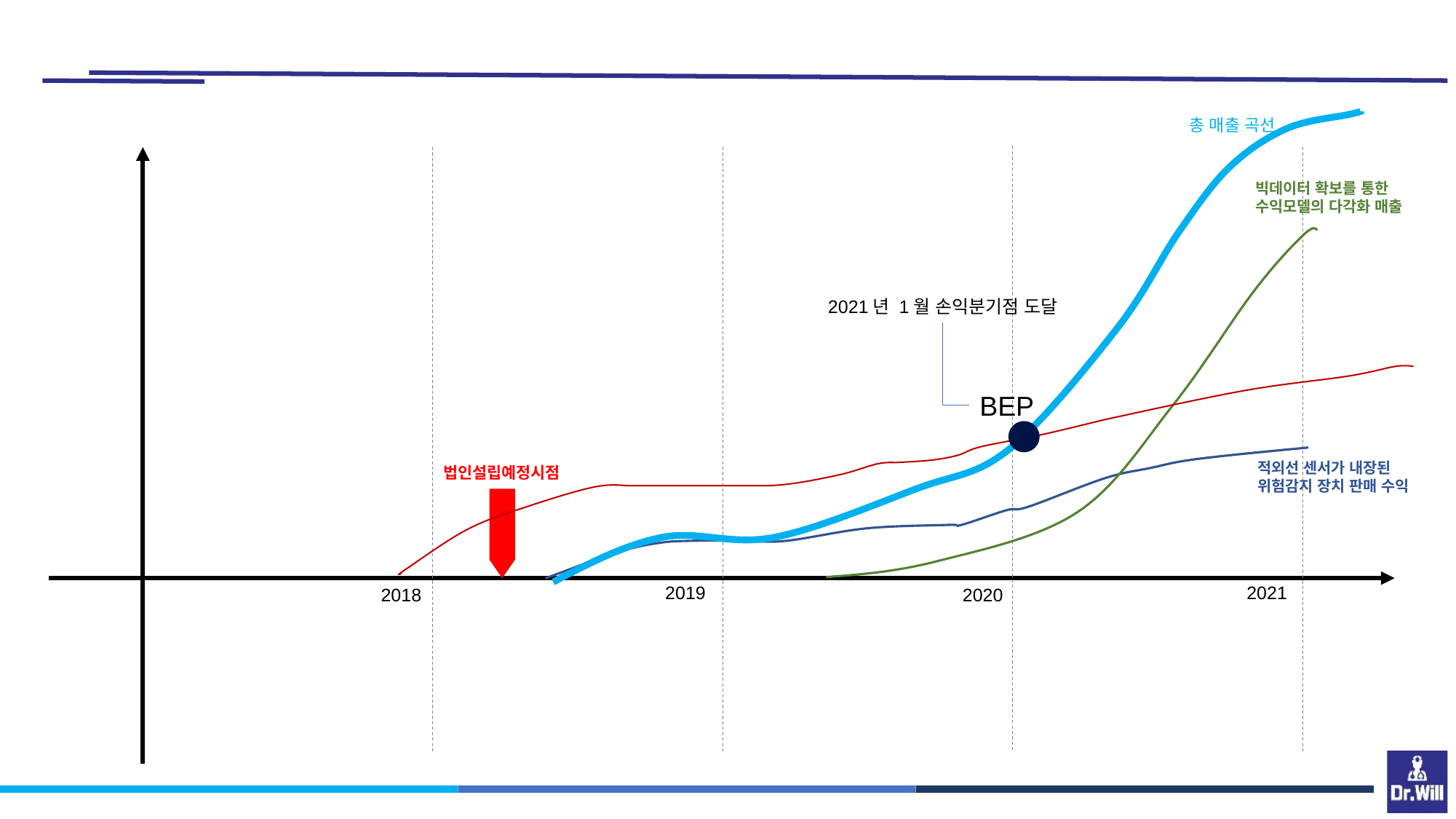

총 매출 곡선

빅데이터 확보를 통한
수익모델의 다각화 매출

2021년 1월 손익분기점 도달

BEP

적외선 센서가 내장된
위험감지 장치 판매 수익
법인설립예정시점

2019
2021
2018
2020